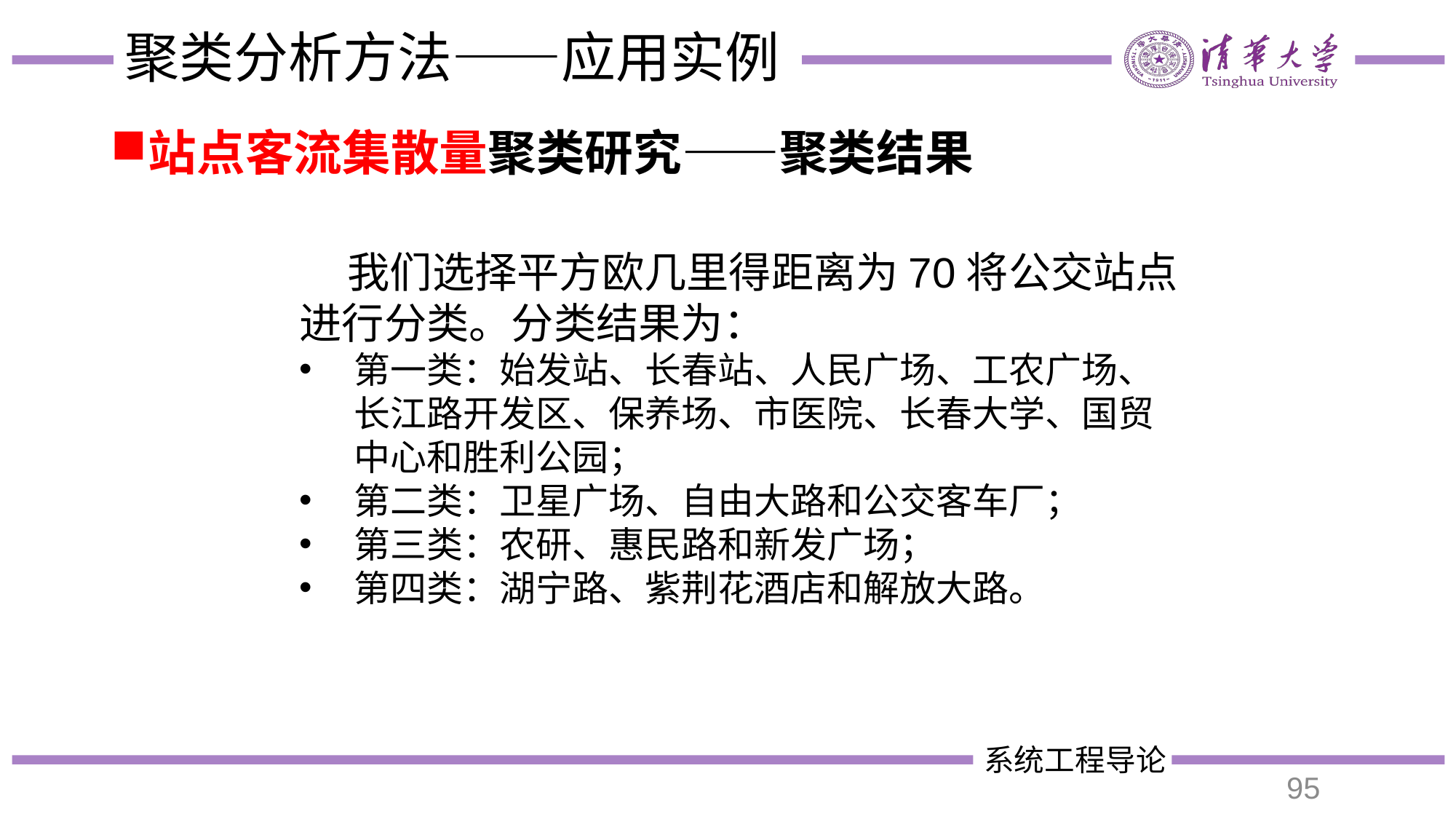

# 聚类分析方法——应用实例
站点客流集散量聚类研究——聚类结果
    我们选择平方欧几里得距离为70将公交站点进行分类。分类结果为：
第一类：始发站、长春站、人民广场、工农广场、长江路开发区、保养场、市医院、长春大学、国贸中心和胜利公园；
第二类：卫星广场、自由大路和公交客车厂；
第三类：农研、惠民路和新发广场；
第四类：湖宁路、紫荆花酒店和解放大路。
95